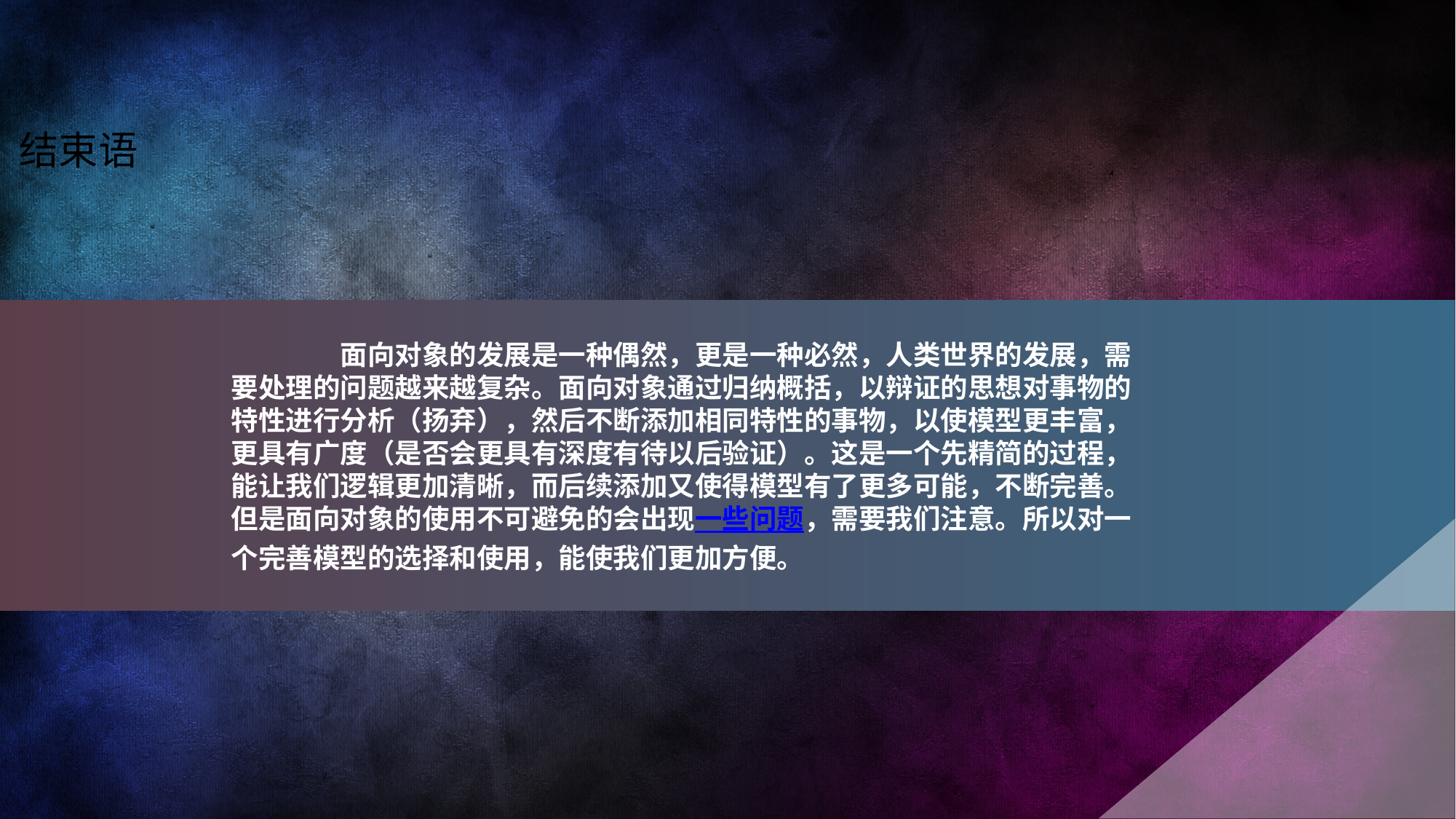

结束语

	面向对象的发展是一种偶然，更是一种必然，人类世界的发展，需要处理的问题越来越复杂。面向对象通过归纳概括，以辩证的思想对事物的特性进行分析（扬弃），然后不断添加相同特性的事物，以使模型更丰富，更具有广度（是否会更具有深度有待以后验证）。这是一个先精简的过程，能让我们逻辑更加清晰，而后续添加又使得模型有了更多可能，不断完善。但是面向对象的使用不可避免的会出现一些问题，需要我们注意。所以对一个完善模型的选择和使用，能使我们更加方便。